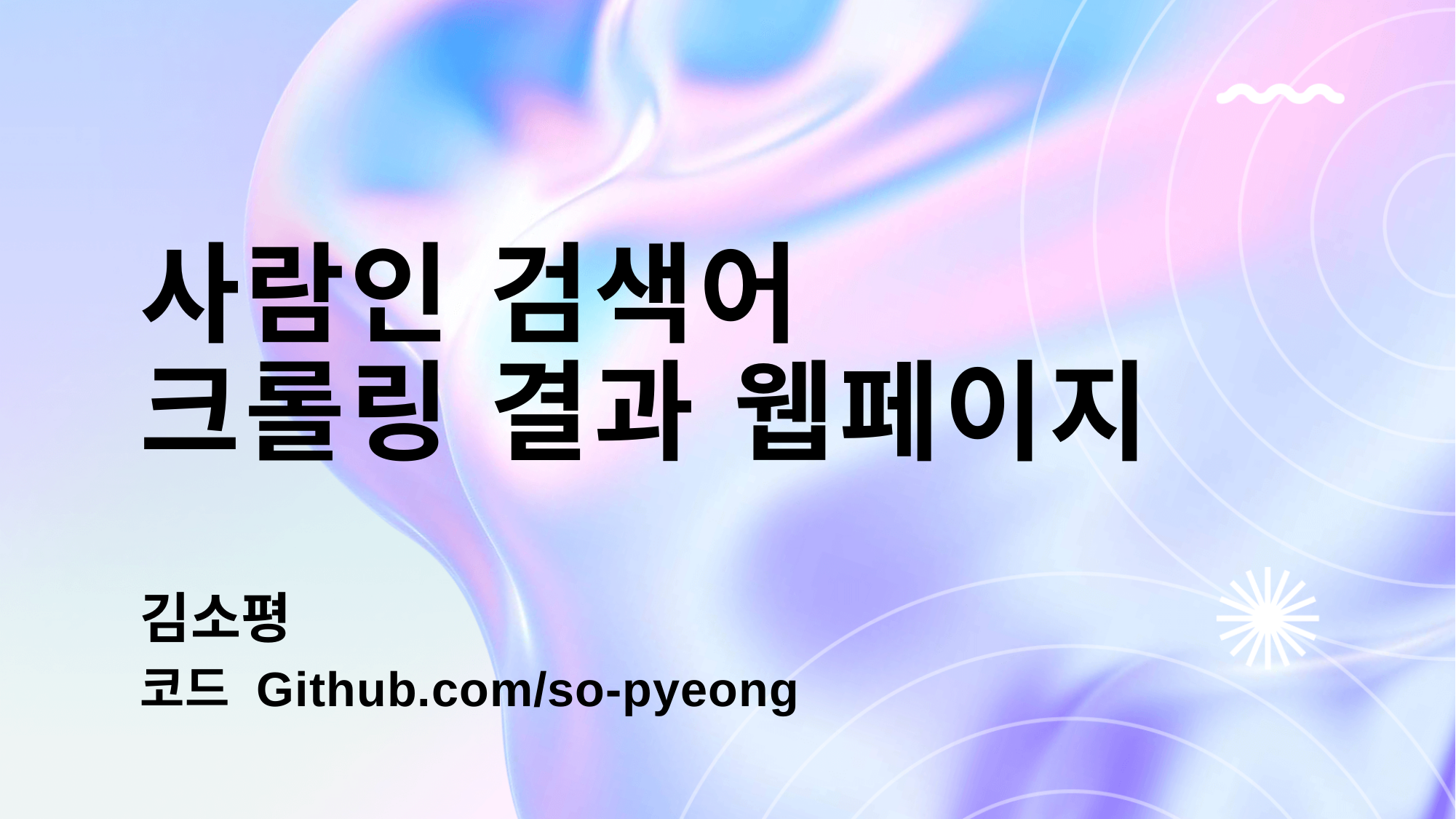

# 사람인 검색어 크롤링 결과 웹페이지
김소평
코드 Github.com/so-pyeong